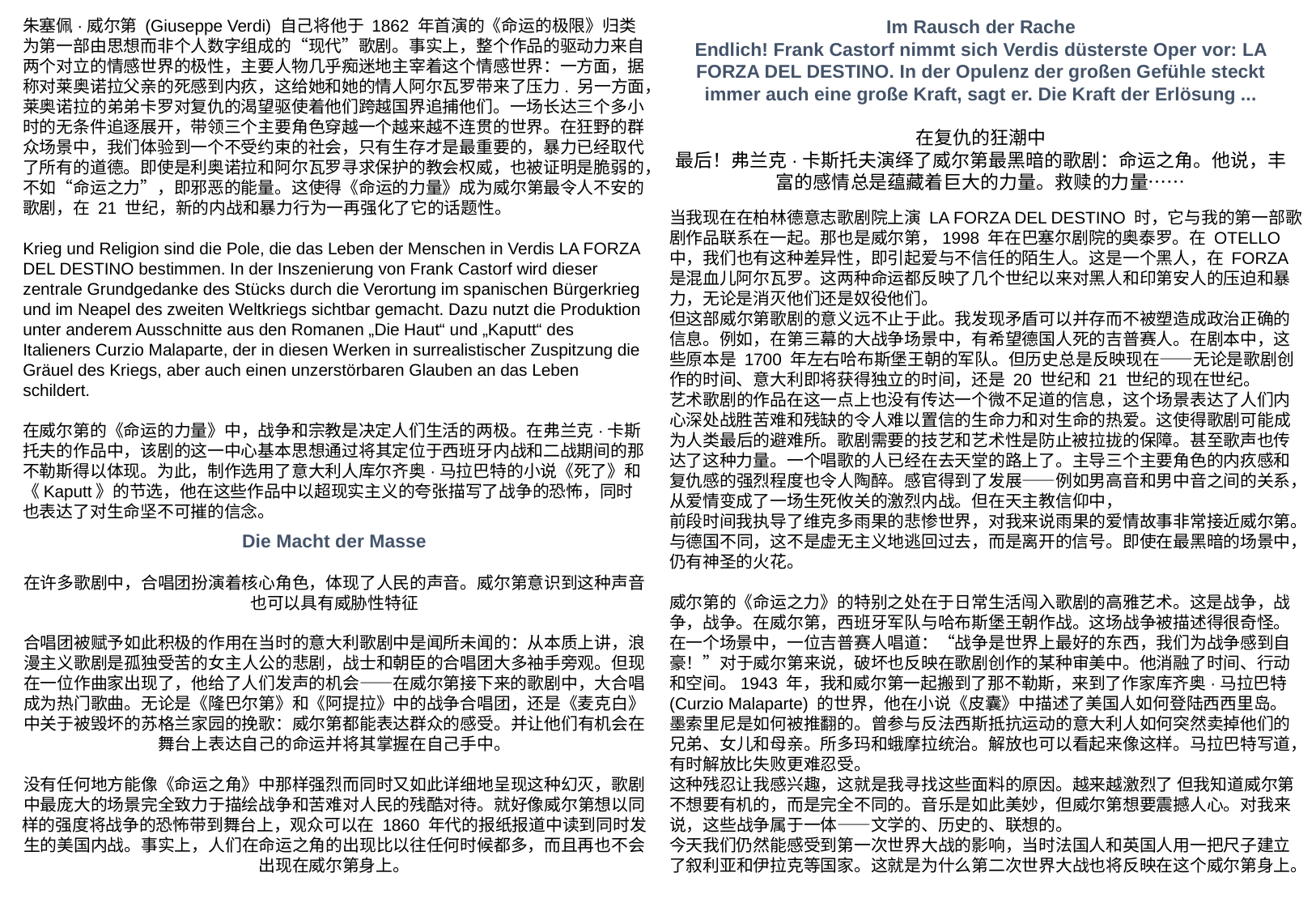

朱塞佩·威尔第 (Giuseppe Verdi) 自己将他于 1862 年首演的《命运的极限》归类为第一部由思想而非个人数字组成的“现代”歌剧。事实上，整个作品的驱动力来自两个对立的情感世界的极性，主要人物几乎痴迷地主宰着这个情感世界：一方面，据称对莱奥诺拉父亲的死感到内疚，这给她和她的情人阿尔瓦罗带来了压力. 另一方面，莱奥诺拉的弟弟卡罗对复仇的渴望驱使着他们跨越国界追捕他们。一场长达三个多小时的无条件追逐展开，带领三个主要角色穿越一个越来越不连贯的世界。在狂野的群众场景中，我们体验到一个不受约束的社会，只有生存才是最重要的，暴力已经取代了所有的道德。即使是利奥诺拉和阿尔瓦罗寻求保护的教会权威，也被证明是脆弱的，不如“命运之力”，即邪恶的能量。这使得《命运的力量》成为威尔第最令人不安的歌剧，在 21 世纪，新的内战和暴力行为一再强化了它的话题性。
Krieg und Religion sind die Pole, die das Leben der Menschen in Verdis LA FORZA DEL DESTINO bestimmen. In der Inszenierung von Frank Castorf wird dieser zentrale Grundgedanke des Stücks durch die Verortung im spanischen Bürgerkrieg und im Neapel des zweiten Weltkriegs sichtbar gemacht. Dazu nutzt die Produktion unter anderem Ausschnitte aus den Romanen „Die Haut“ und „Kaputt“ des Italieners Curzio Malaparte, der in diesen Werken in surrealistischer Zuspitzung die Gräuel des Kriegs, aber auch einen unzerstörbaren Glauben an das Leben schildert.
在威尔第的《命运的力量》中，战争和宗教是决定人们生活的两极。在弗兰克·卡斯托夫的作品中，该剧的这一中心基本思想通过将其定位于西班牙内战和二战期间的那不勒斯得以体现。为此，制作选用了意大利人库尔齐奥·马拉巴特的小说《死了》和《Kaputt》的节选，他在这些作品中以超现实主义的夸张描写了战争的恐怖，同时也表达了对生命坚不可摧的信念。
Im Rausch der Rache
Endlich! Frank Castorf nimmt sich Verdis düsterste Oper vor: LA FORZA DEL DESTINO. In der Opulenz der großen Gefühle steckt immer auch eine große Kraft, sagt er. Die Kraft der Erlösung ...

在复仇的狂潮中
最后！弗兰克·卡斯托夫演绎了威尔第最黑暗的歌剧：命运之角。他说，丰富的感情总是蕴藏着巨大的力量。救赎的力量……
当我现在在柏林德意志歌剧院上演 LA FORZA DEL DESTINO 时，它与我的第一部歌剧作品联系在一起。那也是威尔第，1998 年在巴塞尔剧院的奥泰罗。在 OTELLO 中，我们也有这种差异性，即引起爱与不信任的陌生人。这是一个黑人，在 FORZA 是混血儿阿尔瓦罗。这两种命运都反映了几个世纪以来对黑人和印第安人的压迫和暴力，无论是消灭他们还是奴役他们。
但这部威尔第歌剧的意义远不止于此。我发现矛盾可以并存而不被塑造成政治正确的信息。例如，在第三幕的大战争场景中，有希望德国人死的吉普赛人。在剧本中，这些原本是 1700 年左右哈布斯堡王朝的军队。但历史总是反映现在——无论是歌剧创作的时间、意大利即将获得独立的时间，还是 20 世纪和 21 世纪的现在世纪。
艺术歌剧的作品在这一点上也没有传达一个微不足道的信息，这个场景表达了人们内心深处战胜苦难和残缺的令人难以置信的生命力和对生命的热爱。这使得歌剧可能成为人类最后的避难所。歌剧需要的技艺和艺术性是防止被拉拢的保障。甚至歌声也传达了这种力量。一个唱歌的人已经在去天堂的路上了。主导三个主要角色的内疚感和复仇感的强烈程度也令人陶醉。感官得到了发展——例如男高音和男中音之间的关系，从爱情变成了一场生死攸关的激烈内战。但在天主教信仰中，
前段时间我执导了维克多雨果的悲惨世界，对我来说雨果的爱情故事非常接近威尔第。与德国不同，这不是虚无主义地逃回过去，而是离开的信号。即使在最黑暗的场景中，仍有神圣的火花。

威尔第的《命运之力》的特别之处在于日常生活闯入歌剧的高雅艺术。这是战争，战争，战争。在威尔第，西班牙军队与哈布斯堡王朝作战。这场战争被描述得很奇怪。在一个场景中，一位吉普赛人唱道：“战争是世界上最好的东西，我们为战争感到自豪！”对于威尔第来说，破坏也反映在歌剧创作的某种审美中。他消融了时间、行动和空间。1943 年，我和威尔第一起搬到了那不勒斯，来到了作家库齐奥·马拉巴特 (Curzio Malaparte) 的世界，他在小说《皮囊》中描述了美国人如何登陆西西里岛。墨索里尼是如何被推翻的。曾参与反法西斯抵抗运动的意大利人如何突然卖掉他们的兄弟、女儿和母亲。所多玛和蛾摩拉统治。解放也可以看起来像这样。马拉巴特写道，有时解放比失败更难忍受。
这种残忍让我感兴趣，这就是我寻找这些面料的原因。越来越激烈了 但我知道威尔第不想要有机的，而是完全不同的。音乐是如此美妙，但威尔第想要震撼人心。对我来说，这些战争属于一体——文学的、历史的、联想的。
今天我们仍然能感受到第一次世界大战的影响，当时法国人和英国人用一把尺子建立了叙利亚和伊拉克等国家。这就是为什么第二次世界大战也将反映在这个威尔第身上。

Die Macht der Masse

在许多歌剧中，合唱团扮演着核心角色，体现了人民的声音。威尔第意识到这种声音也可以具有威胁性特征

合唱团被赋予如此积极的作用在当时的意大利歌剧中是闻所未闻的：从本质上讲，浪漫主义歌剧是孤独受苦的女主人公的悲剧，战士和朝臣的合唱团大多袖手旁观。但现在一位作曲家出现了，他给了人们发声的机会——在威尔第接下来的歌剧中，大合唱成为热门歌曲。无论是《隆巴尔第》和《阿提拉》中的战争合唱团，还是《麦克白》中关于被毁坏的苏格兰家园的挽歌：威尔第都能表达群众的感受。并让他们有机会在舞台上表达自己的命运并将其掌握在自己手中。

没有任何地方能像《命运之角》中那样强烈而同时又如此详细地呈现这种幻灭，歌剧中最庞大的场景完全致力于描绘战争和苦难对人民的残酷对待。就好像威尔第想以同样的强度将战争的恐怖带到舞台上，观众可以在 1860 年代的报纸报道中读到同时发生的美国内战。事实上，人们在命运之角的出现比以往任何时候都多，而且再也不会出现在威尔第身上。